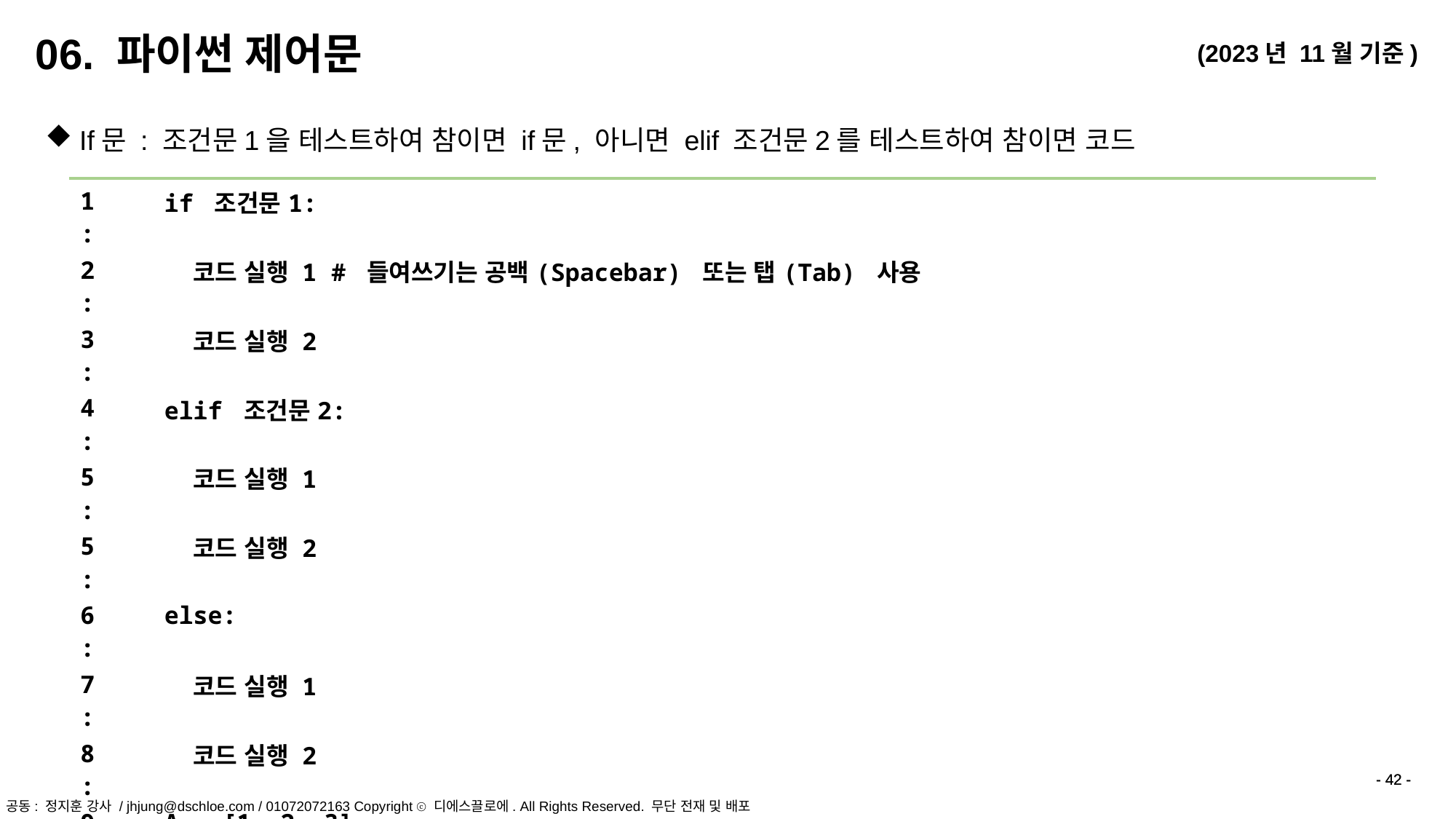

06. 파이썬 제어문
If문 : 조건문1을 테스트하여 참이면 if문, 아니면 elif 조건문2를 테스트하여 참이면 코드
| 1 : | if 조건문1: |
| --- | --- |
| 2 : | 코드 실행 1 # 들여쓰기는 공백(Spacebar) 또는 탭(Tab) 사용 |
| 3 : | 코드 실행 2 |
| 4 : | elif 조건문2: |
| 5 : | 코드 실행 1 |
| 5 : | 코드 실행 2 |
| 6 : | else: |
| 7 : | 코드 실행 1 |
| 8 : | 코드 실행 2 |
| 9 : | A = [1, 2, 3] |
| 10 : | … |
- 42 -